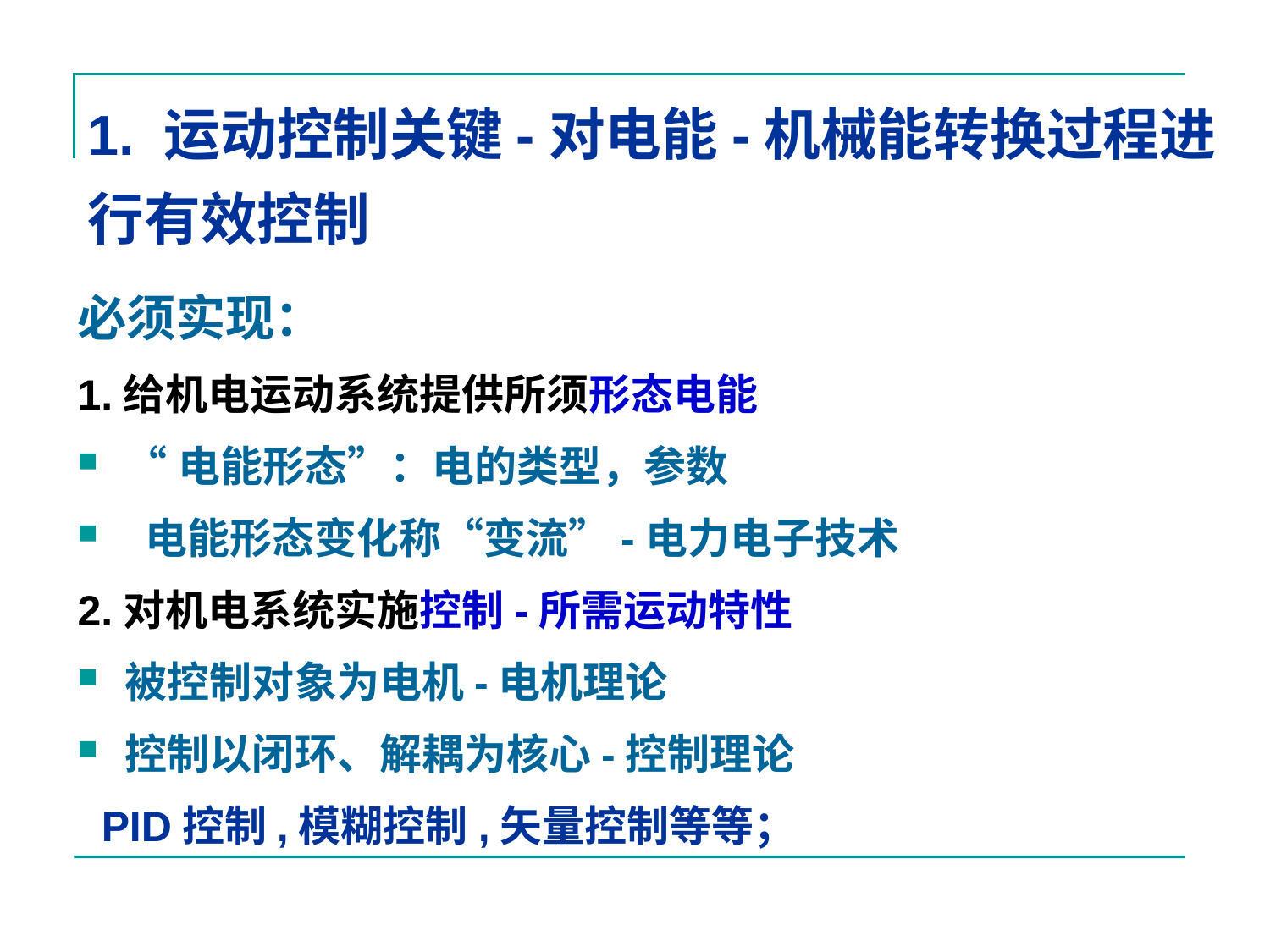

# 1. 运动控制关键-对电能-机械能转换过程进行有效控制
必须实现：
1.给机电运动系统提供所须形态电能
“电能形态”：电的类型，参数
 电能形态变化称“变流”-电力电子技术
2.对机电系统实施控制-所需运动特性
被控制对象为电机-电机理论
控制以闭环、解耦为核心-控制理论
  PID控制,模糊控制,矢量控制等等；